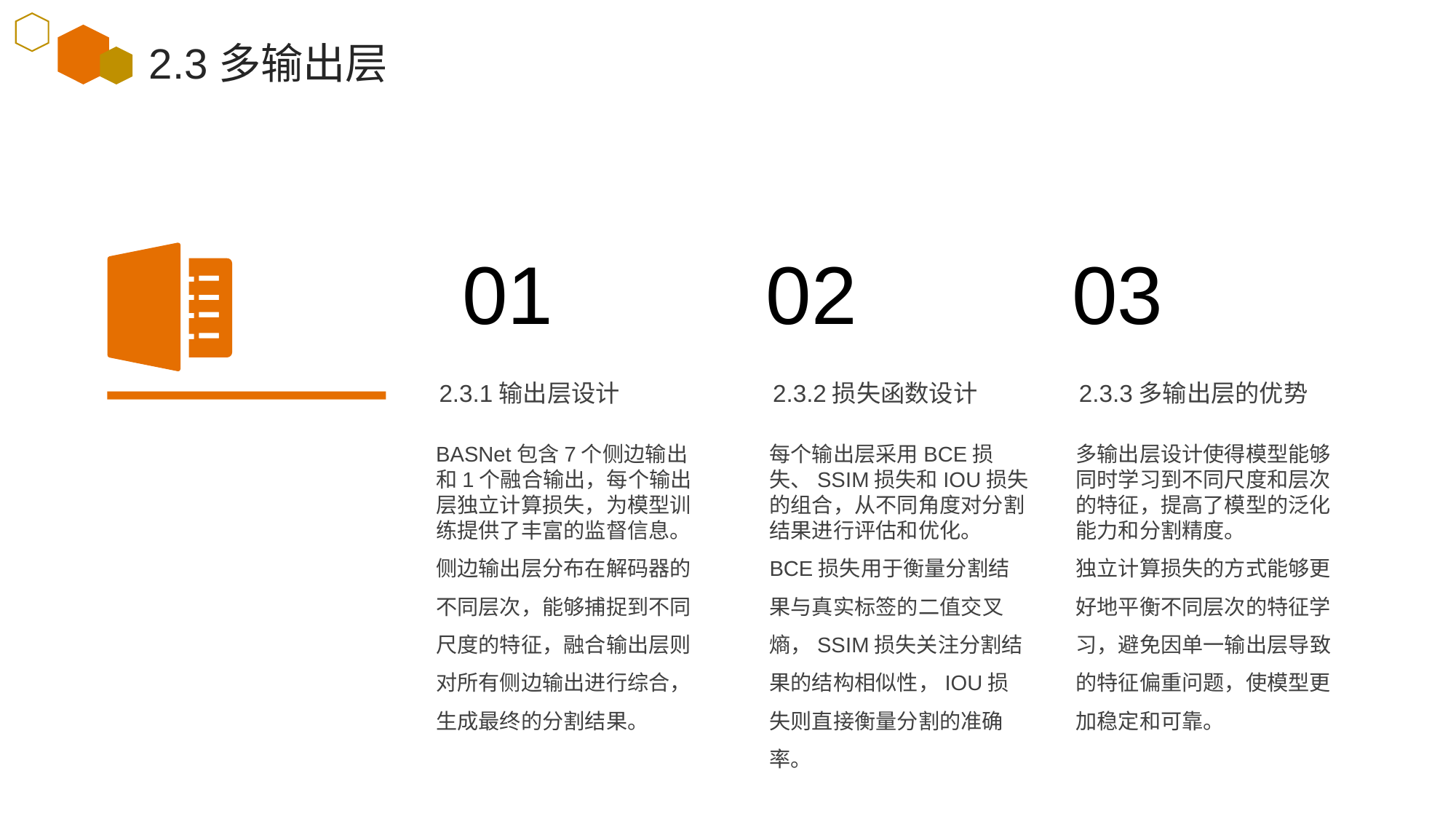

2.3多输出层

01
02
03

2.3.1输出层设计
2.3.2损失函数设计
2.3.3多输出层的优势

BASNet包含7个侧边输出和1个融合输出，每个输出层独立计算损失，为模型训练提供了丰富的监督信息。
侧边输出层分布在解码器的不同层次，能够捕捉到不同尺度的特征，融合输出层则对所有侧边输出进行综合，生成最终的分割结果。
每个输出层采用BCE损失、SSIM损失和IOU损失的组合，从不同角度对分割结果进行评估和优化。
BCE损失用于衡量分割结果与真实标签的二值交叉熵，SSIM损失关注分割结果的结构相似性，IOU损失则直接衡量分割的准确率。
多输出层设计使得模型能够同时学习到不同尺度和层次的特征，提高了模型的泛化能力和分割精度。
独立计算损失的方式能够更好地平衡不同层次的特征学习，避免因单一输出层导致的特征偏重问题，使模型更加稳定和可靠。